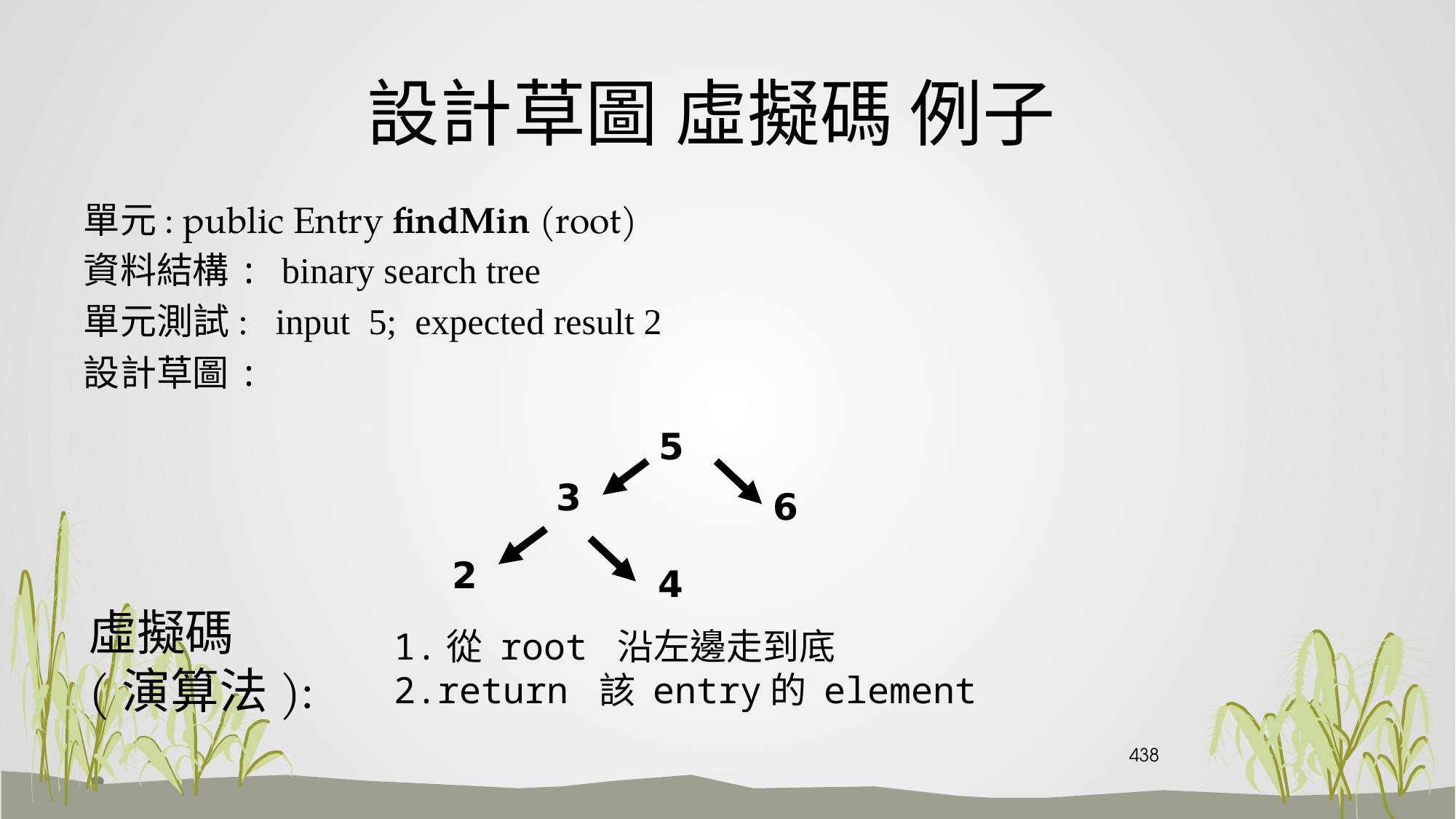

# 設計草圖 虛擬碼 例子
單元: public Entry findMin (root)
資料結構: binary search tree
單元測試:   input  5;  expected result 2
設計草圖:

5

3
6

2
4
虛擬碼
(演算法):
1.從 root 沿左邊走到底
2.return 該 entry的 element
438